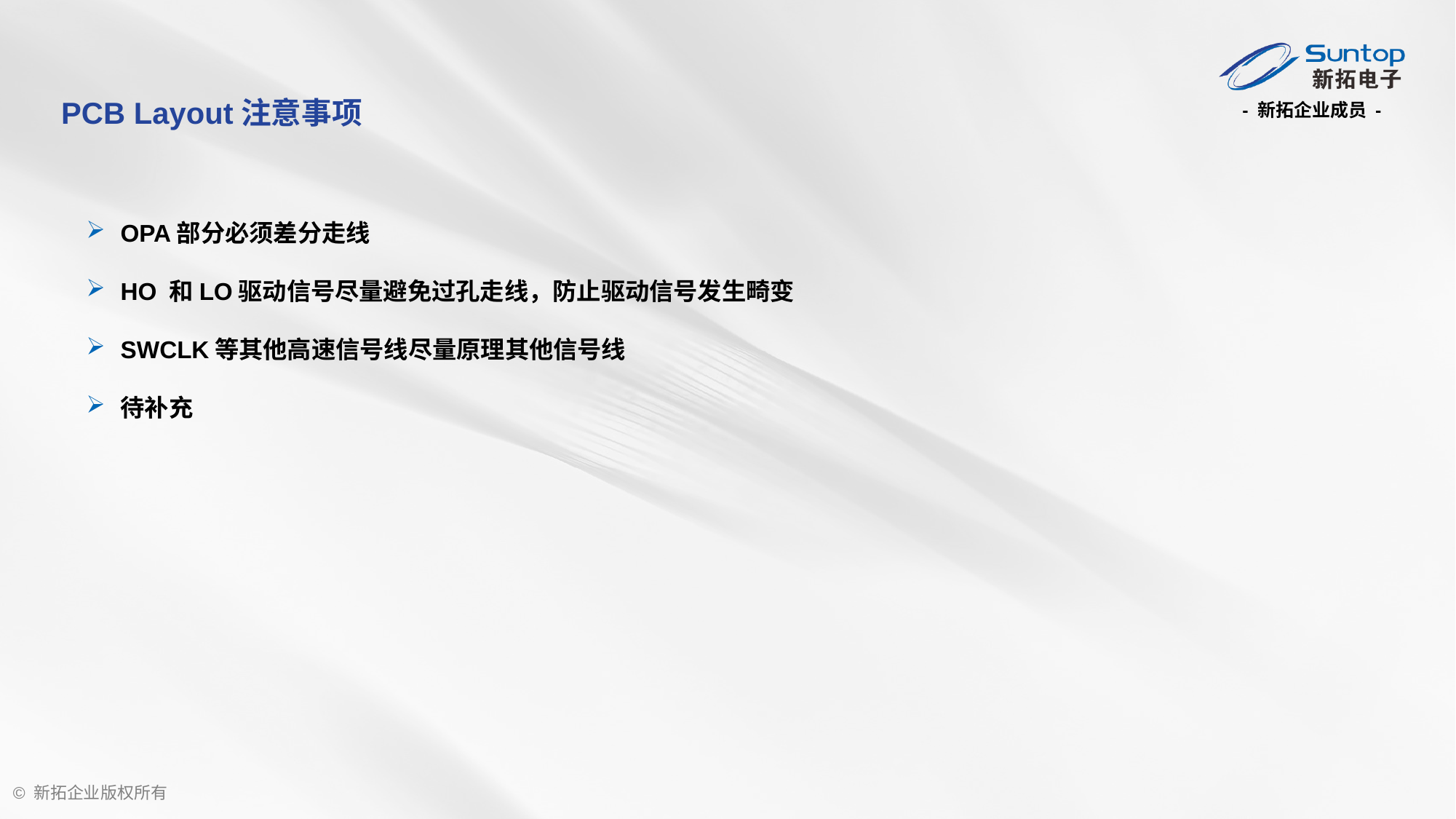

PCB Layout注意事项

OPA部分必须差分走线
HO 和LO驱动信号尽量避免过孔走线，防止驱动信号发生畸变
SWCLK等其他高速信号线尽量原理其他信号线
待补充